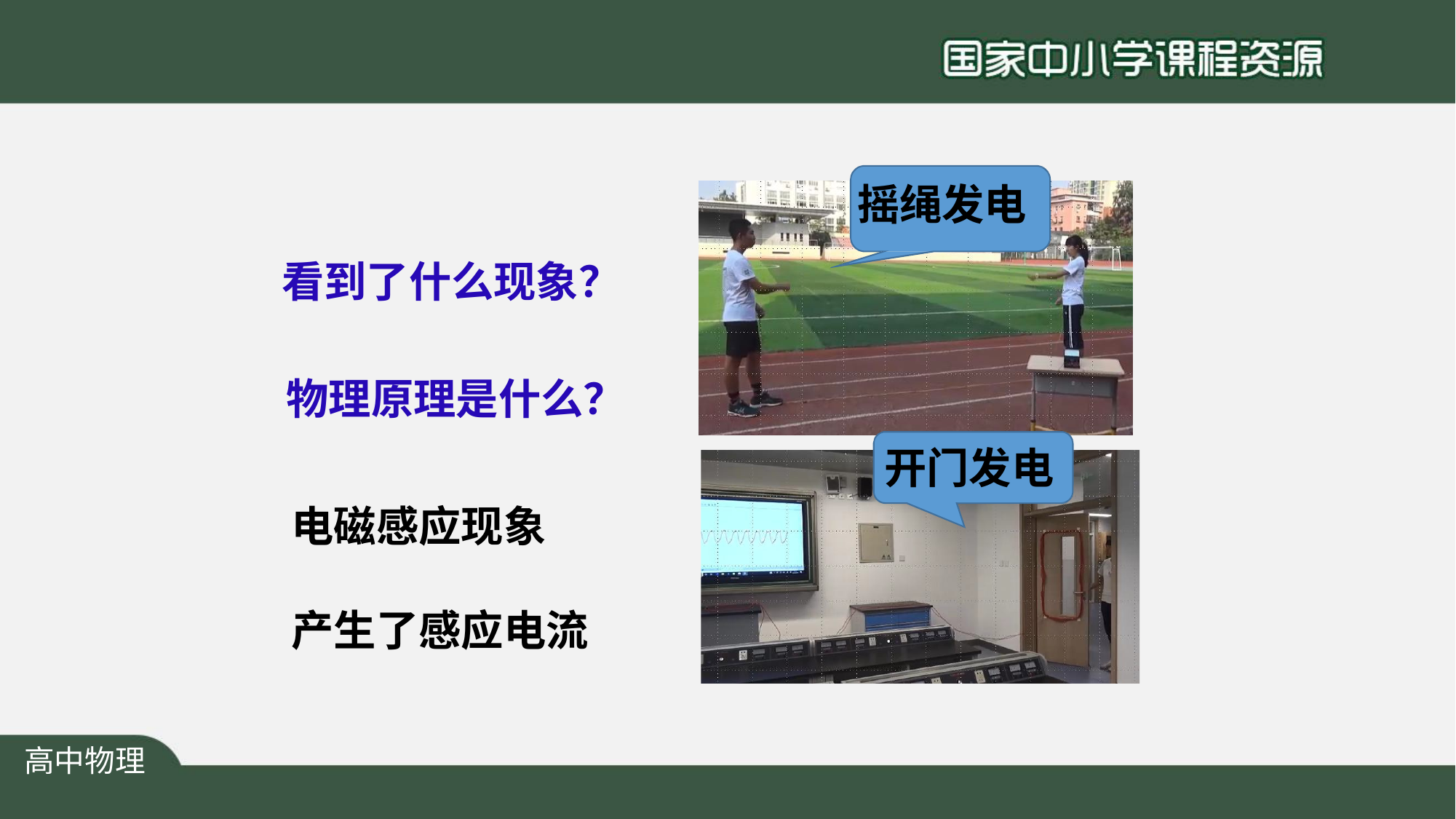

# 摇绳发电

看到了什么现象？

物理原理是什么？

开门发电

电磁感应现象

产生了感应电流
高中物理